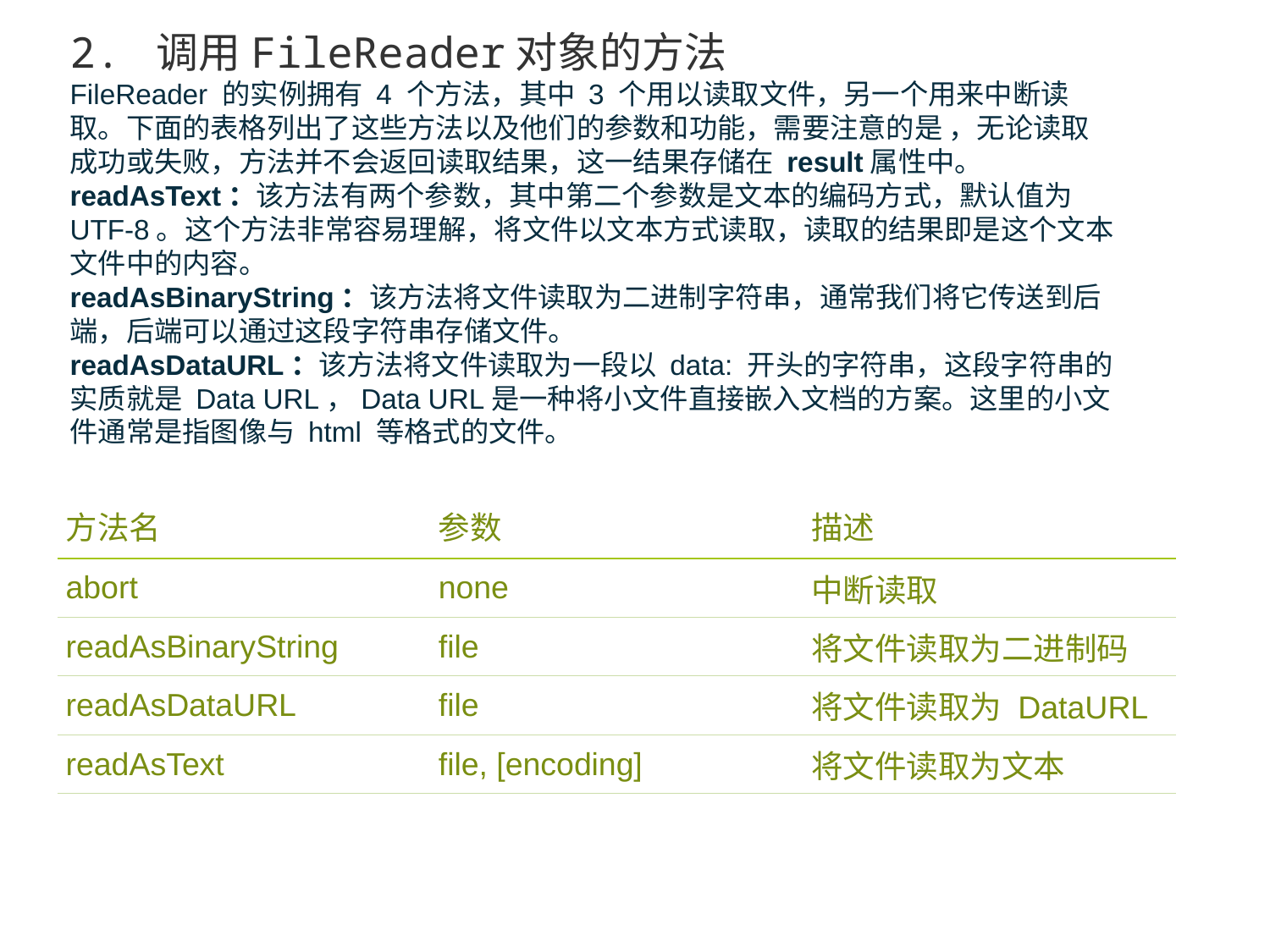

2. 调用FileReader对象的方法
FileReader 的实例拥有 4 个方法，其中 3 个用以读取文件，另一个用来中断读取。下面的表格列出了这些方法以及他们的参数和功能，需要注意的是 ，无论读取成功或失败，方法并不会返回读取结果，这一结果存储在 result属性中。
readAsText：该方法有两个参数，其中第二个参数是文本的编码方式，默认值为 UTF-8。这个方法非常容易理解，将文件以文本方式读取，读取的结果即是这个文本文件中的内容。
readAsBinaryString：该方法将文件读取为二进制字符串，通常我们将它传送到后端，后端可以通过这段字符串存储文件。
readAsDataURL：该方法将文件读取为一段以 data: 开头的字符串，这段字符串的实质就是 Data URL，Data URL是一种将小文件直接嵌入文档的方案。这里的小文件通常是指图像与 html 等格式的文件。

| 方法名 | 参数 | 描述 |
| --- | --- | --- |
| abort | none | 中断读取 |
| readAsBinaryString | file | 将文件读取为二进制码 |
| readAsDataURL | file | 将文件读取为 DataURL |
| readAsText | file, [encoding] | 将文件读取为文本 |